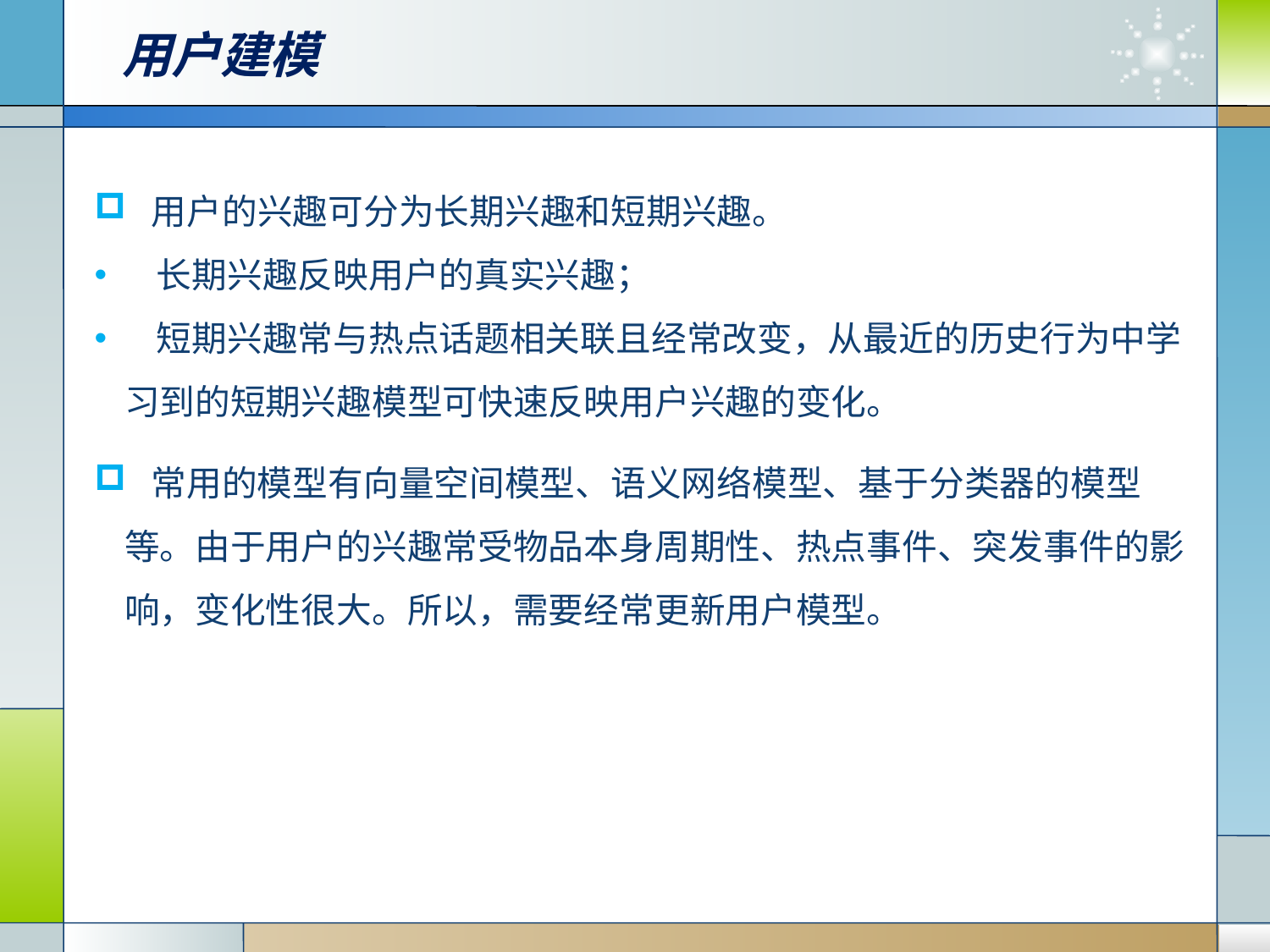

用户建模
  用户的兴趣可分为长期兴趣和短期兴趣。
   长期兴趣反映用户的真实兴趣；
   短期兴趣常与热点话题相关联且经常改变，从最近的历史行为中学习到的短期兴趣模型可快速反映用户兴趣的变化。
  常用的模型有向量空间模型、语义网络模型、基于分类器的模型等。由于用户的兴趣常受物品本身周期性、热点事件、突发事件的影响，变化性很大。所以，需要经常更新用户模型。